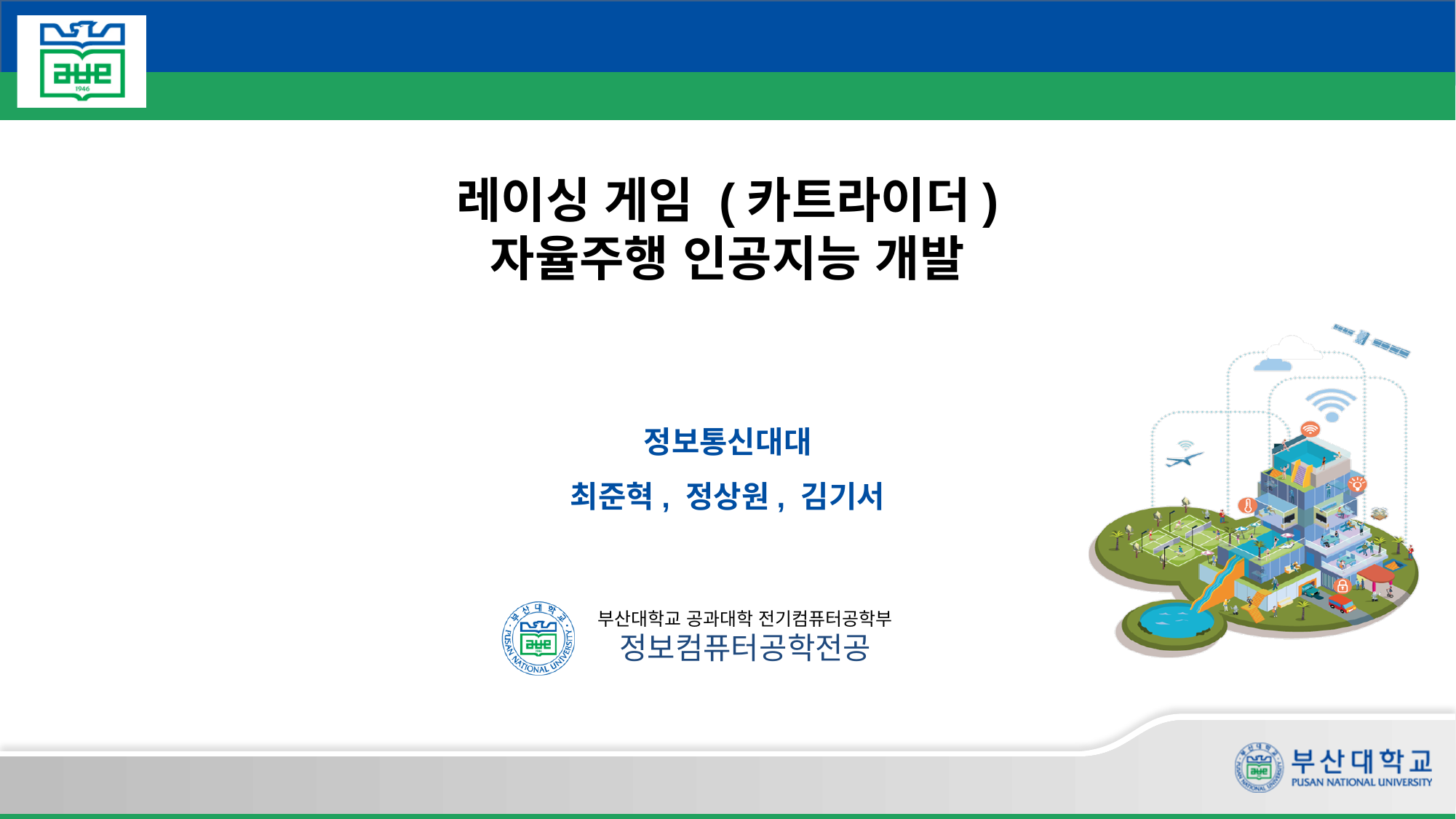

# 레이싱 게임 (카트라이더) 자율주행 인공지능 개발
정보통신대대
최준혁, 정상원, 김기서